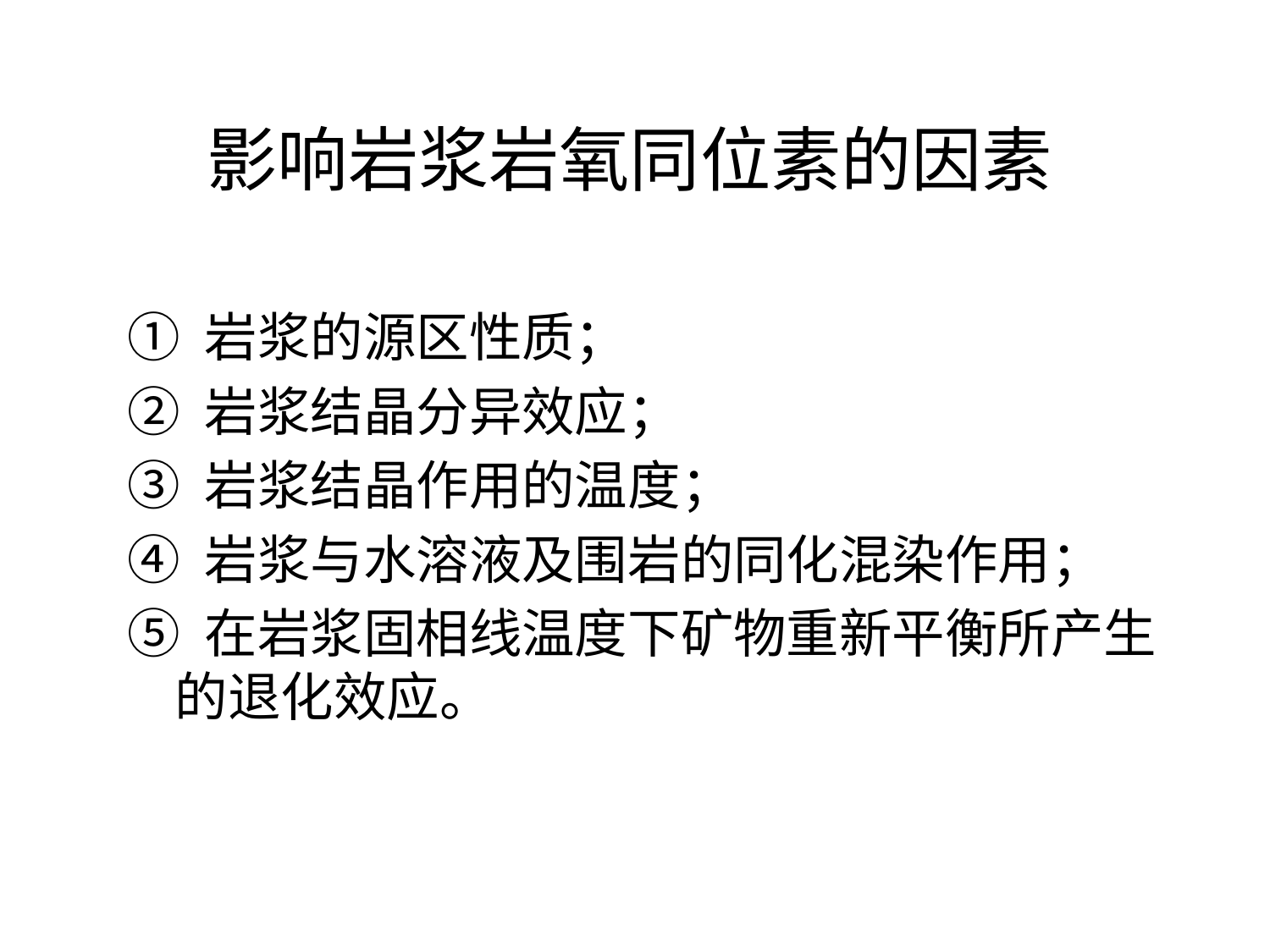

影响岩浆岩氧同位素的因素
① 岩浆的源区性质；
② 岩浆结晶分异效应；
③ 岩浆结晶作用的温度；
④ 岩浆与水溶液及围岩的同化混染作用；
⑤ 在岩浆固相线温度下矿物重新平衡所产生的退化效应。